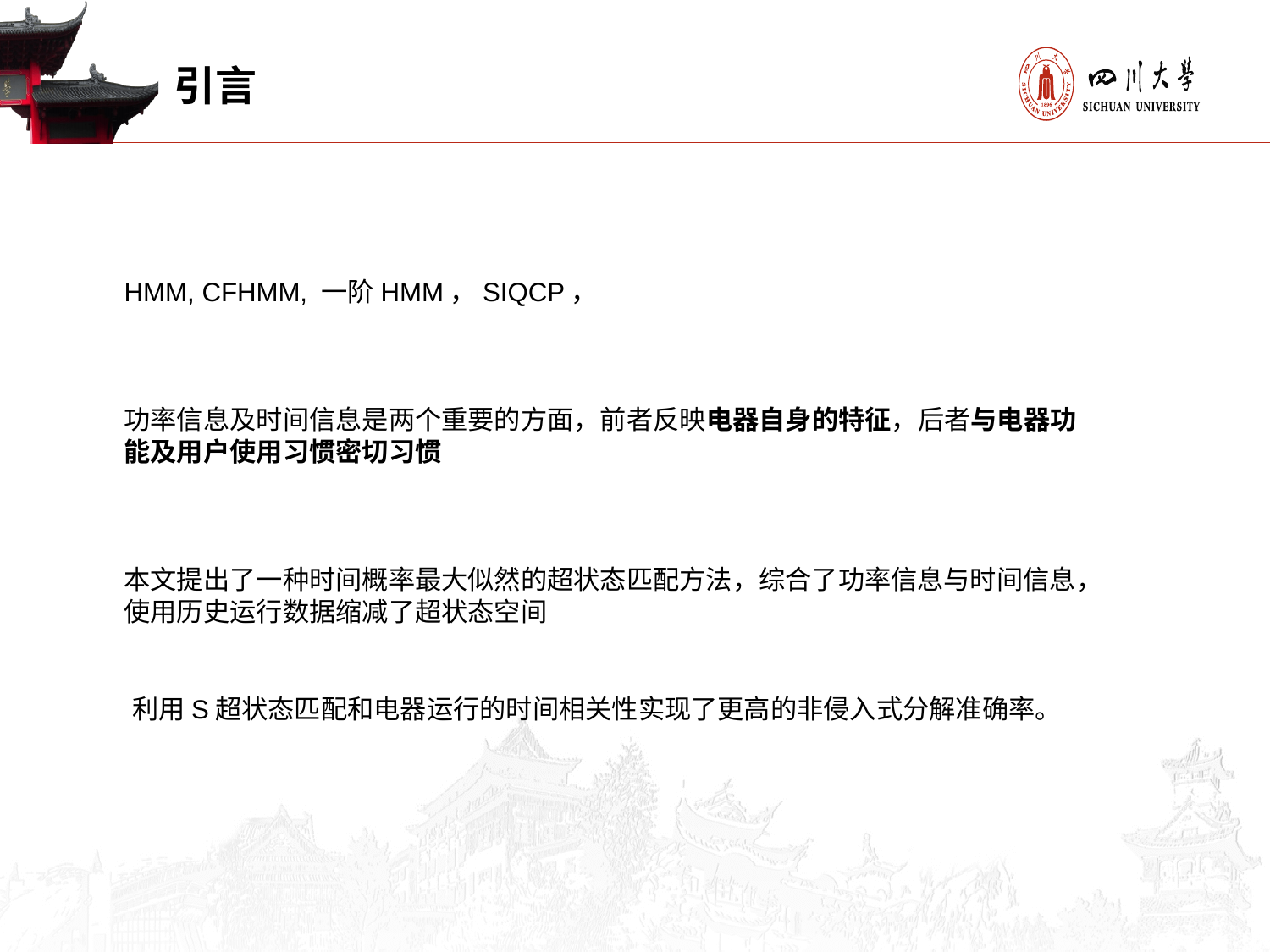

# 引言
HMM, CFHMM, 一阶HMM，SIQCP，
功率信息及时间信息是两个重要的方面，前者反映电器自身的特征，后者与电器功能及用户使用习惯密切习惯
本文提出了一种时间概率最大似然的超状态匹配方法，综合了功率信息与时间信息，使用历史运行数据缩减了超状态空间
利用S超状态匹配和电器运行的时间相关性实现了更高的非侵入式分解准确率。